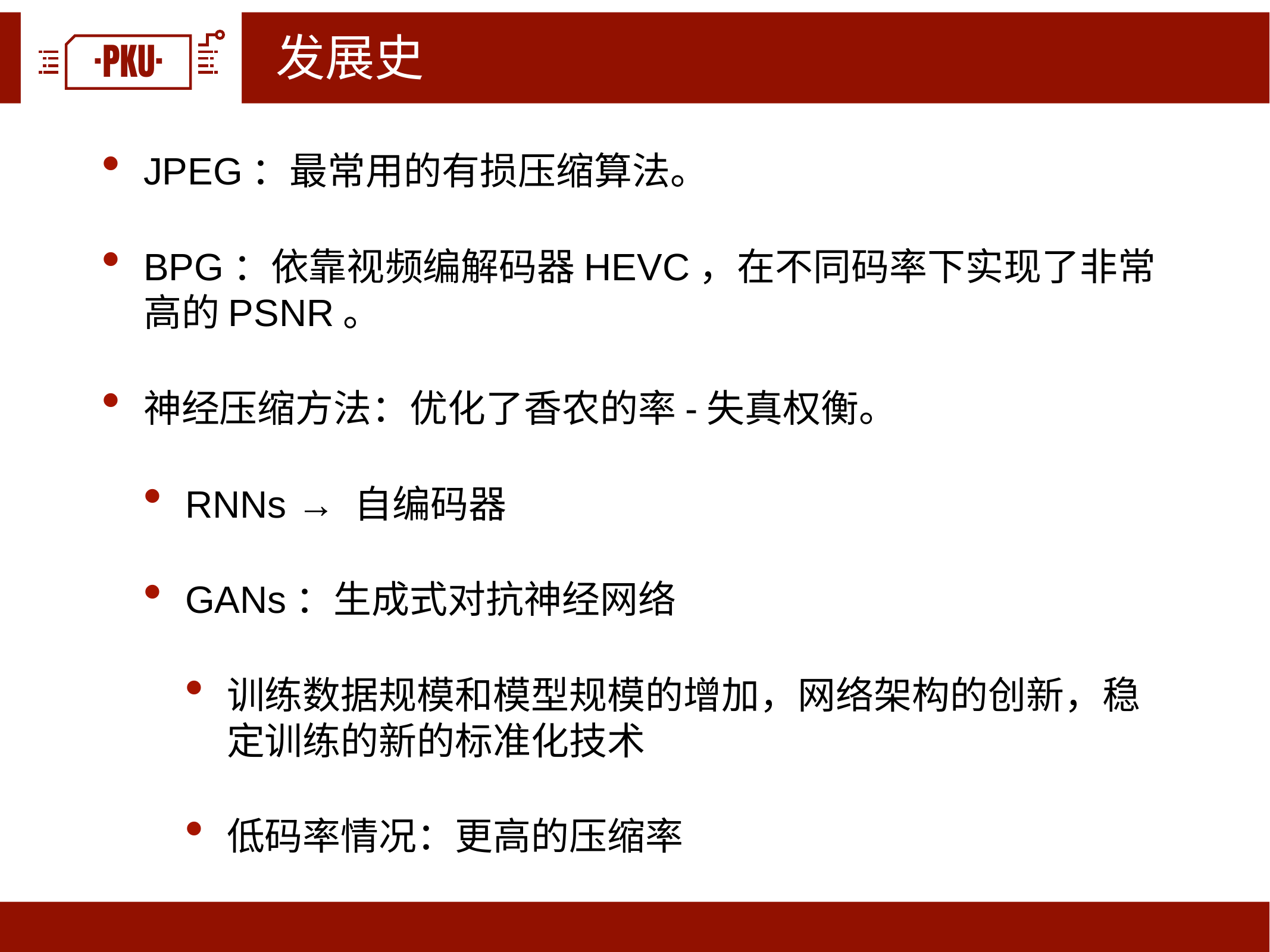

# 发展史
JPEG：最常用的有损压缩算法。
BPG：依靠视频编解码器HEVC，在不同码率下实现了非常高的PSNR。
神经压缩方法：优化了香农的率-失真权衡。
RNNs → 自编码器
GANs：生成式对抗神经网络
训练数据规模和模型规模的增加，网络架构的创新，稳定训练的新的标准化技术
低码率情况：更高的压缩率